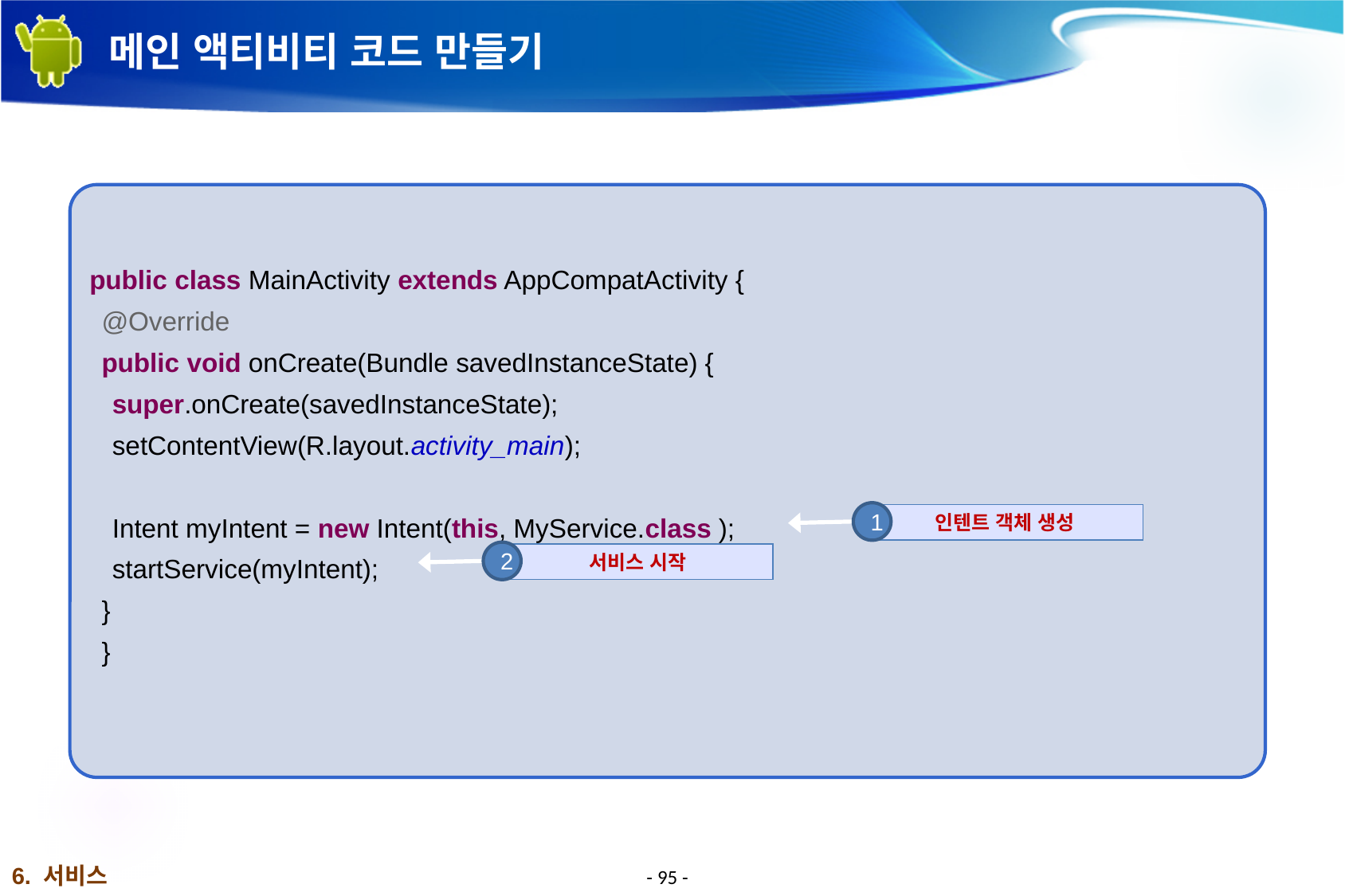

# 메인 액티비티 코드 만들기
public class MainActivity extends AppCompatActivity {
@Override
public void onCreate(Bundle savedInstanceState) {
super.onCreate(savedInstanceState);
setContentView(R.layout.activity_main);

Intent myIntent = new Intent(this, MyService.class );
startService(myIntent);
}
}

1
인텐트 객체 생성
2
서비스 시작
6. 서비스